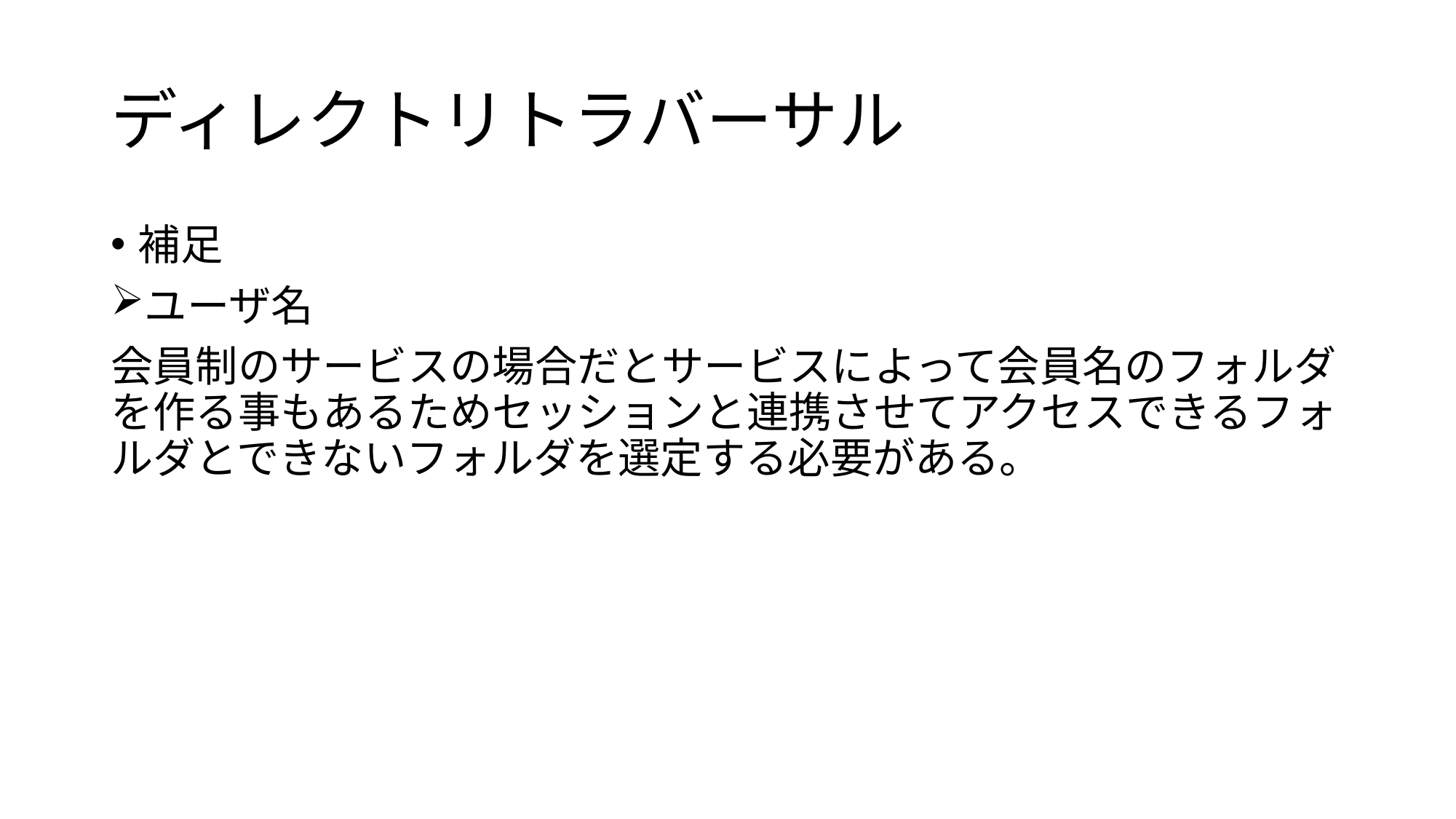

# ディレクトリトラバーサル
補足
ユーザ名
会員制のサービスの場合だとサービスによって会員名のフォルダを作る事もあるためセッションと連携させてアクセスできるフォルダとできないフォルダを選定する必要がある。